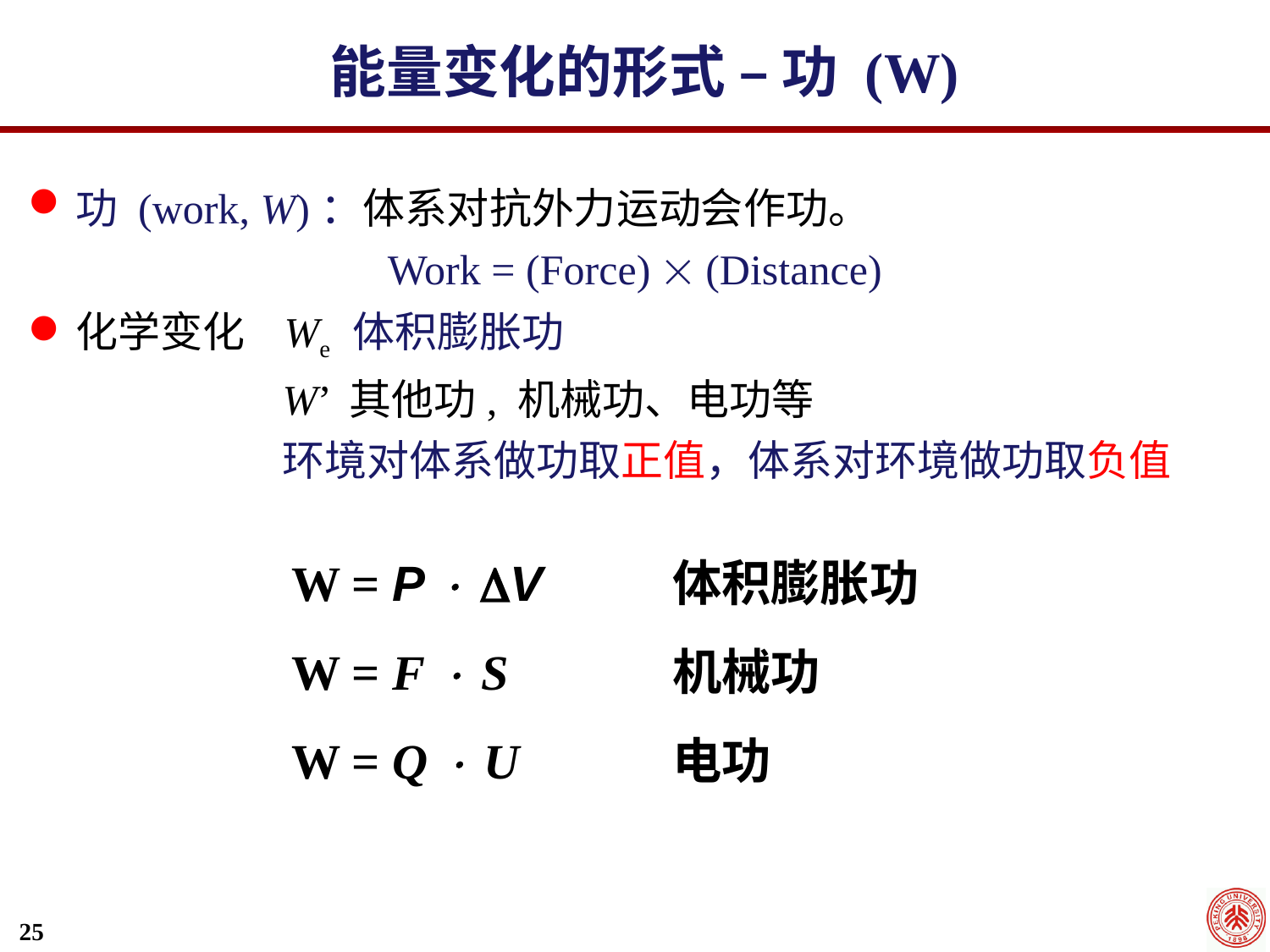

能量变化的形式 – 功 (W)

功 (work, W)：体系对抗外力运动会作功。
Work = (Force) × (Distance)
化学变化   We  体积膨胀功
		W’ 其他功, 机械功、电功等
		环境对体系做功取正值，体系对环境做功取负值
W = P ⋅ ΔV		体积膨胀功
W = F ⋅ S		机械功
W = Q ⋅ U		电功
25